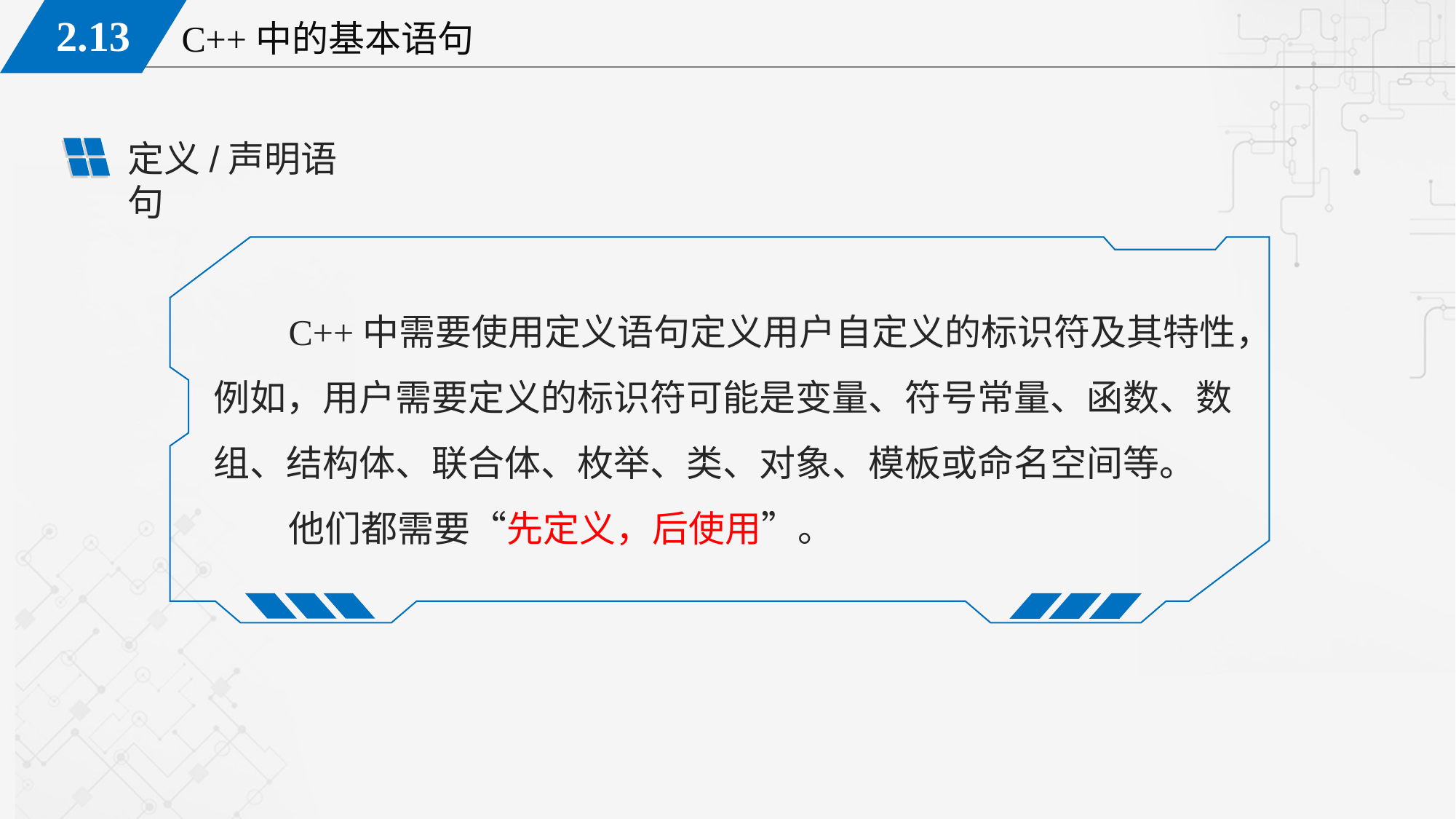

定义/声明语句

C++中需要使用定义语句定义用户自定义的标识符及其特性，例如，用户需要定义的标识符可能是变量、符号常量、函数、数组、结构体、联合体、枚举、类、对象、模板或命名空间等。
他们都需要“先定义，后使用”。